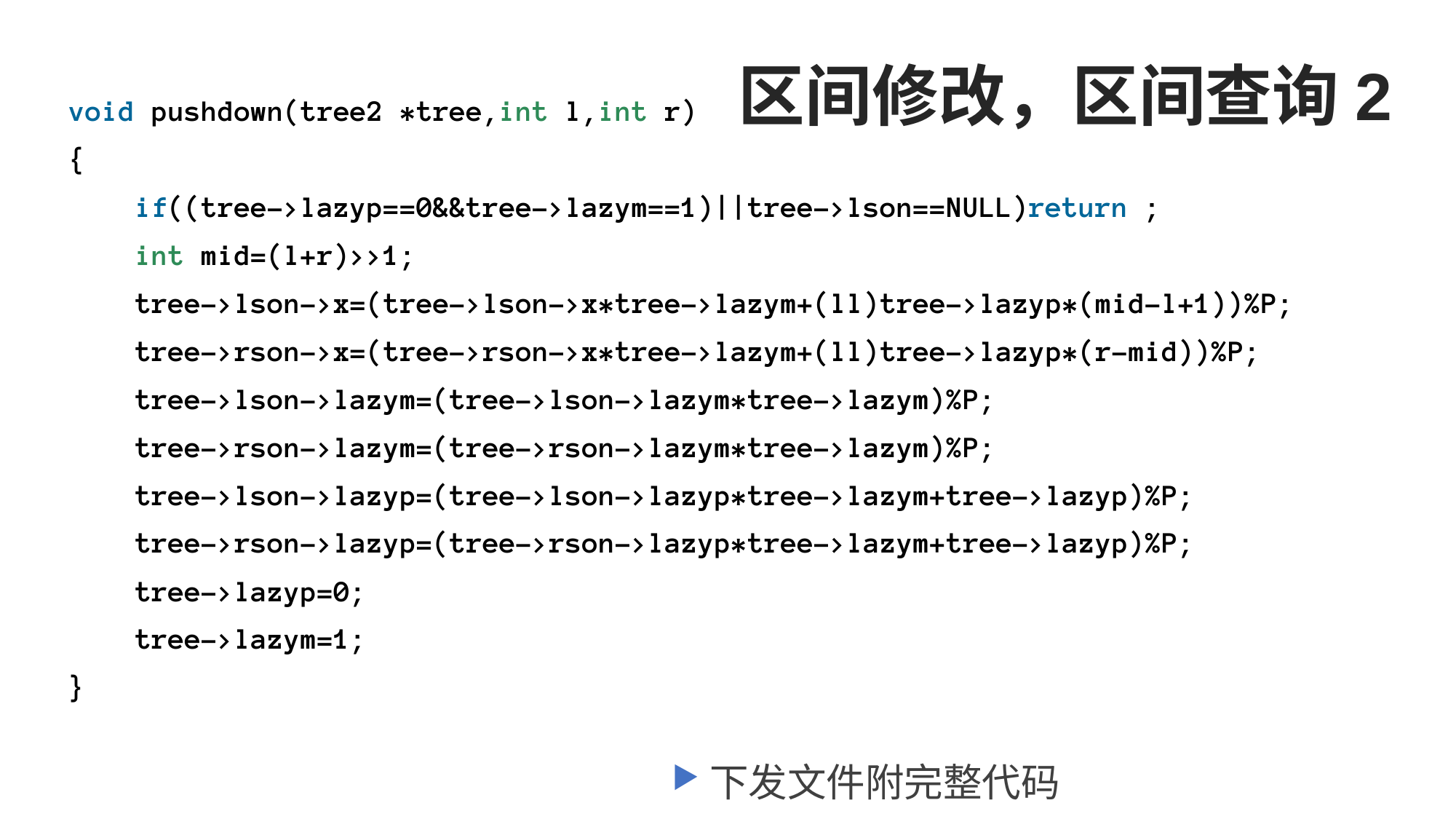

# 区间修改，区间查询2
void pushdown(tree2 *tree,int l,int r)
{
    if((tree->lazyp==0&&tree->lazym==1)||tree->lson==NULL)return ;
    int mid=(l+r)>>1;
    tree->lson->x=(tree->lson->x*tree->lazym+(ll)tree->lazyp*(mid-l+1))%P;
    tree->rson->x=(tree->rson->x*tree->lazym+(ll)tree->lazyp*(r-mid))%P;
    tree->lson->lazym=(tree->lson->lazym*tree->lazym)%P;
    tree->rson->lazym=(tree->rson->lazym*tree->lazym)%P;
    tree->lson->lazyp=(tree->lson->lazyp*tree->lazym+tree->lazyp)%P;
    tree->rson->lazyp=(tree->rson->lazyp*tree->lazym+tree->lazyp)%P;
    tree->lazyp=0;
    tree->lazym=1;
}
下发文件附完整代码